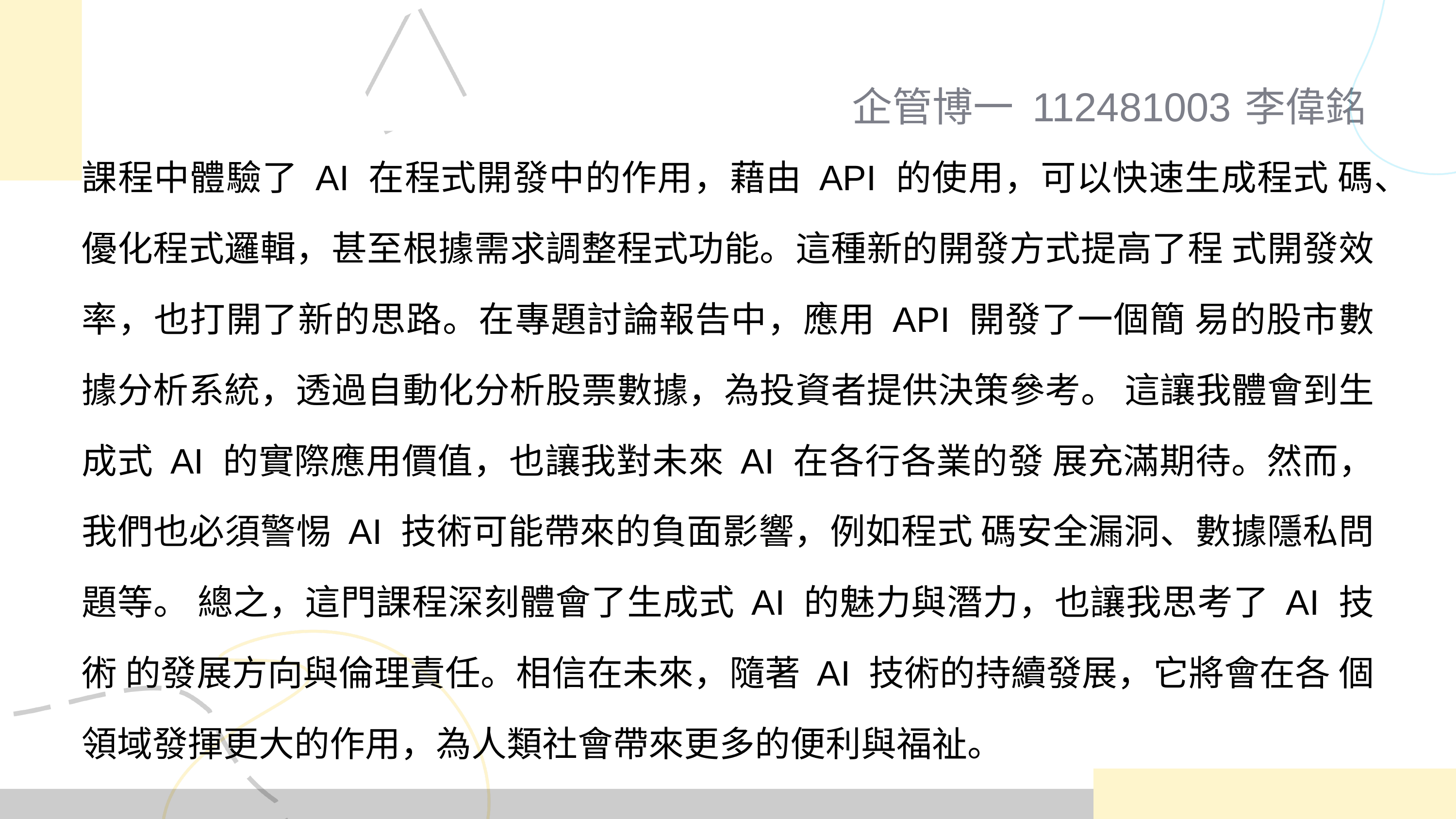

企管博一 112481003
李偉銘
課程中體驗了 AI 在程式開發中的作用，藉由 API 的使用，可以快速生成程式 碼、優化程式邏輯，甚至根據需求調整程式功能。這種新的開發方式提高了程 式開發效率，也打開了新的思路。在專題討論報告中，應用 API 開發了一個簡 易的股市數據分析系統，透過自動化分析股票數據，為投資者提供決策參考。 這讓我體會到生成式 AI 的實際應用價值，也讓我對未來 AI 在各行各業的發 展充滿期待。然而，我們也必須警惕 AI 技術可能帶來的負面影響，例如程式 碼安全漏洞、數據隱私問題等。 總之，這門課程深刻體會了生成式 AI 的魅力與潛力，也讓我思考了 AI 技術 的發展方向與倫理責任。相信在未來，隨著 AI 技術的持續發展，它將會在各 個領域發揮更大的作用，為人類社會帶來更多的便利與福祉。